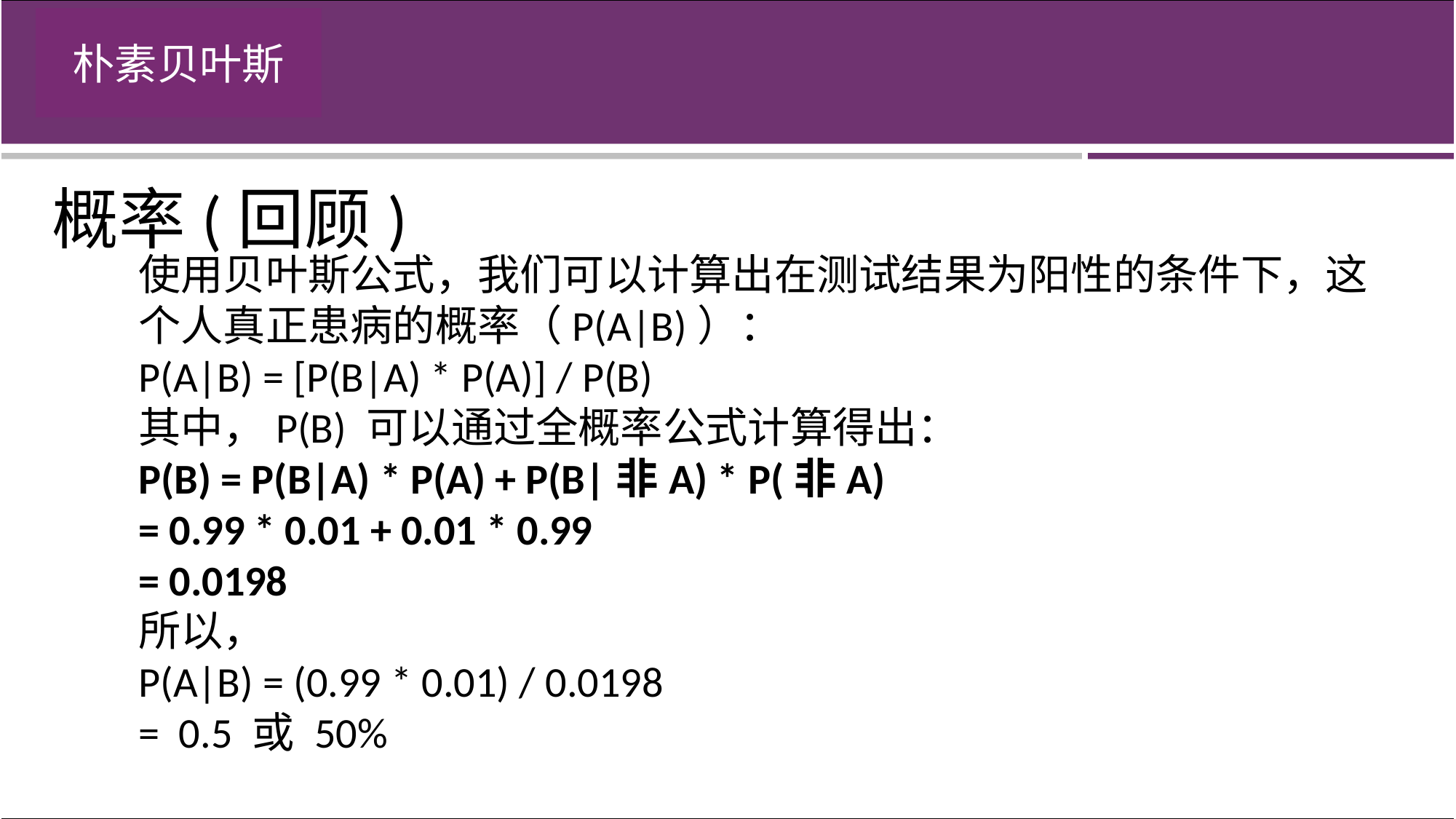

概率(回顾)
使用贝叶斯公式，我们可以计算出在测试结果为阳性的条件下，这个人真正患病的概率（P(A|B)）：
P(A|B) = [P(B|A) * P(A)] / P(B)
其中，P(B) 可以通过全概率公式计算得出：
P(B) = P(B|A) * P(A) + P(B|非A) * P(非A)
= 0.99 * 0.01 + 0.01 * 0.99
= 0.0198
所以，
P(A|B) = (0.99 * 0.01) / 0.0198
=  0.5 或 50%